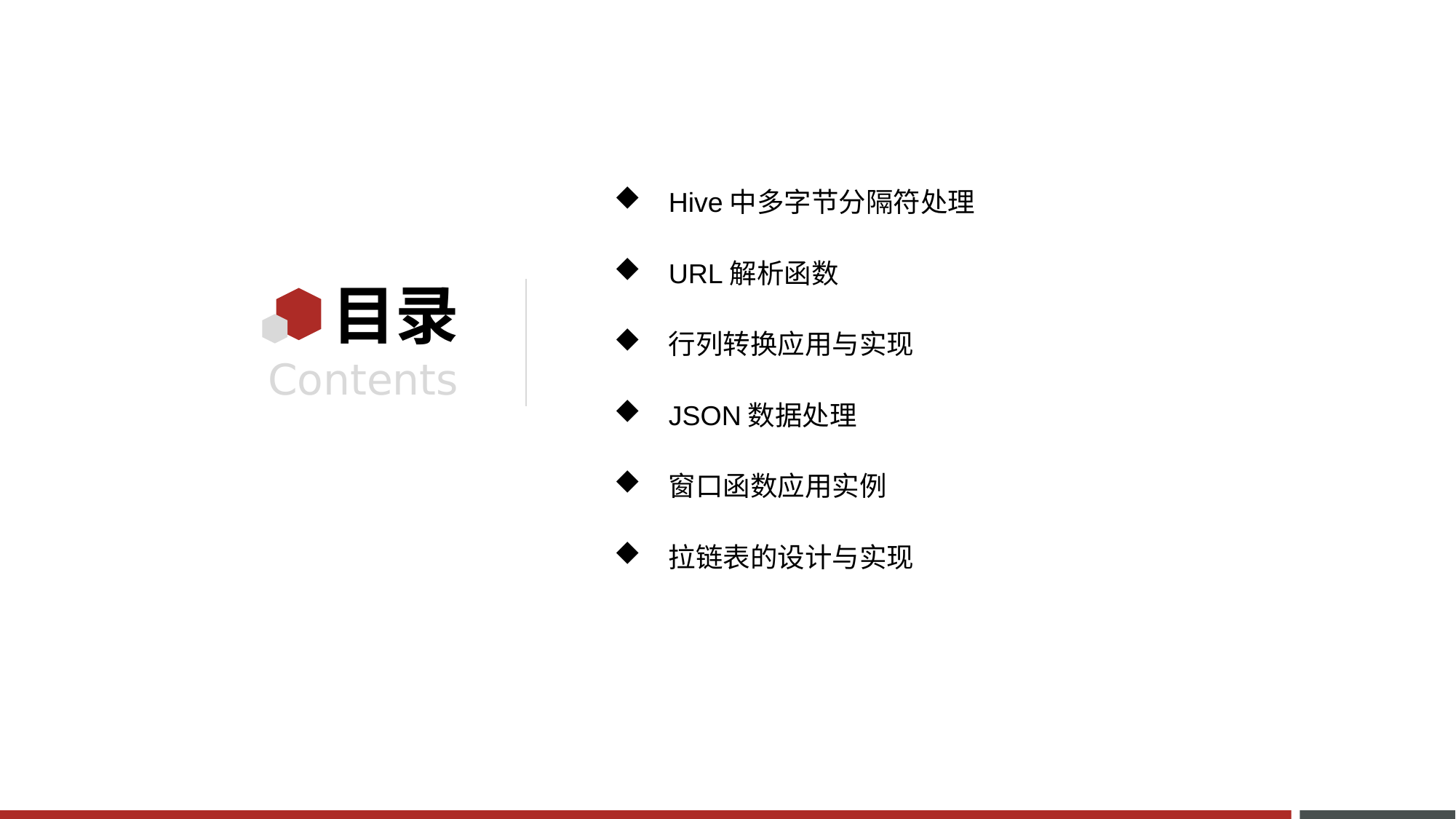

Hive中多字节分隔符处理
URL解析函数
行列转换应用与实现
JSON数据处理
窗口函数应用实例
拉链表的设计与实现